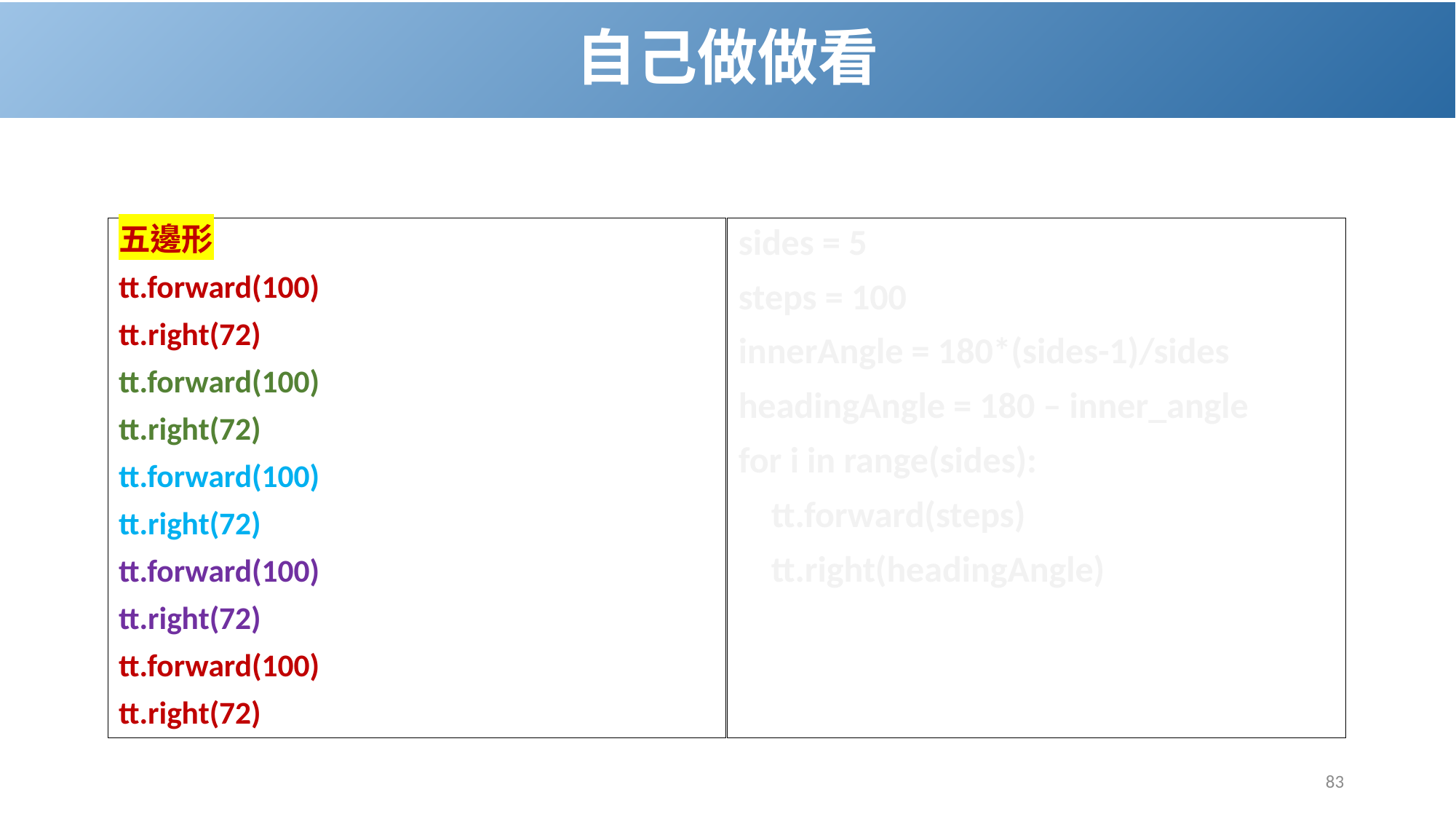

# 自己做做看
五邊形
tt.forward(100)
tt.right(72)
tt.forward(100)
tt.right(72)
tt.forward(100)
tt.right(72)
tt.forward(100)
tt.right(72)
tt.forward(100)
tt.right(72)
sides = 5
steps = 100
innerAngle = 180*(sides-1)/sides
headingAngle = 180 – inner_angle
for i in range(sides):
    tt.forward(steps)
    tt.right(headingAngle)
83